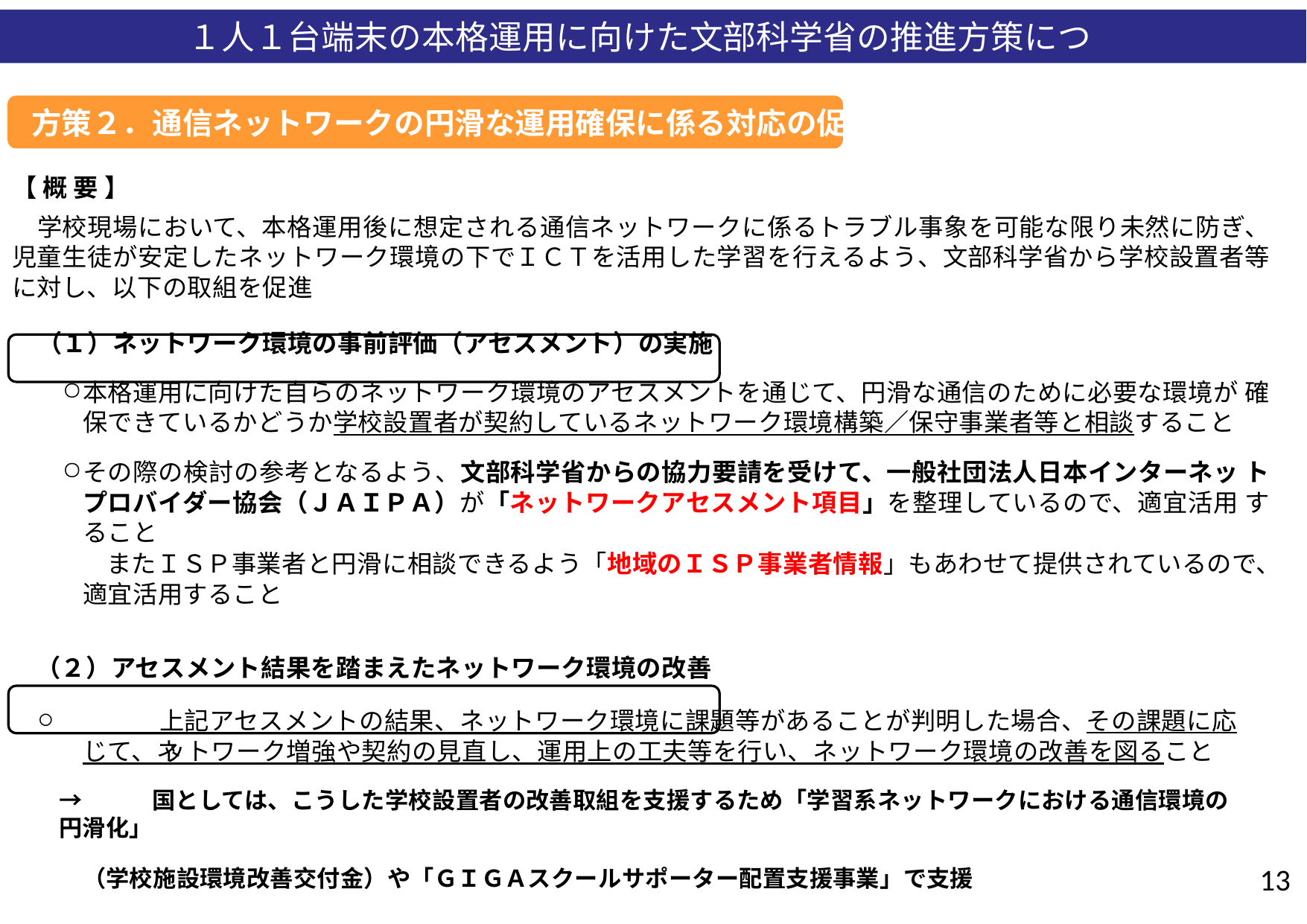

# １人１台端末の本格運用に向けた文部科学省の推進方策について

方策２．通信ネットワークの円滑な運用確保に係る対応の促進
【 概要】
学校現場において、本格運用後に想定される通信ネットワークに係るトラブル事象を可能な限り未然に防ぎ、 児童生徒が安定したネットワーク環境の下でＩＣＴを活用した学習を行えるよう、文部科学省から学校設置者等 に対し、以下の取組を促進

（１）ネットワーク環境の事前評価（アセスメント）の実施
本格運用に向けた自らのネットワーク環境のアセスメントを通じて、円滑な通信のために必要な環境が 確保できているかどうか学校設置者が契約しているネットワーク環境構築／保守事業者等と相談すること
その際の検討の参考となるよう、文部科学省からの協力要請を受けて、一般社団法人日本インターネッ トプロバイダー協会（ＪＡＩＰＡ）が「ネットワークアセスメント項目」を整理しているので、適宜活用 すること
またＩＳＰ事業者と円滑に相談できるよう「地域のＩＳＰ事業者情報」もあわせて提供されているので、 適宜活用すること

（２）アセスメント結果を踏まえたネットワーク環境の改善
	上記アセスメントの結果、ネットワーク環境に課題等があることが判明した場合、その課題に応じて、ネ ットワーク増強や契約の見直し、運用上の工夫等を行い、ネットワーク環境の改善を図ること

→	国としては、こうした学校設置者の改善取組を支援するため「学習系ネットワークにおける通信環境の円滑化」

13
（学校施設環境改善交付金）や「ＧＩＧＡスクールサポーター配置支援事業」で支援